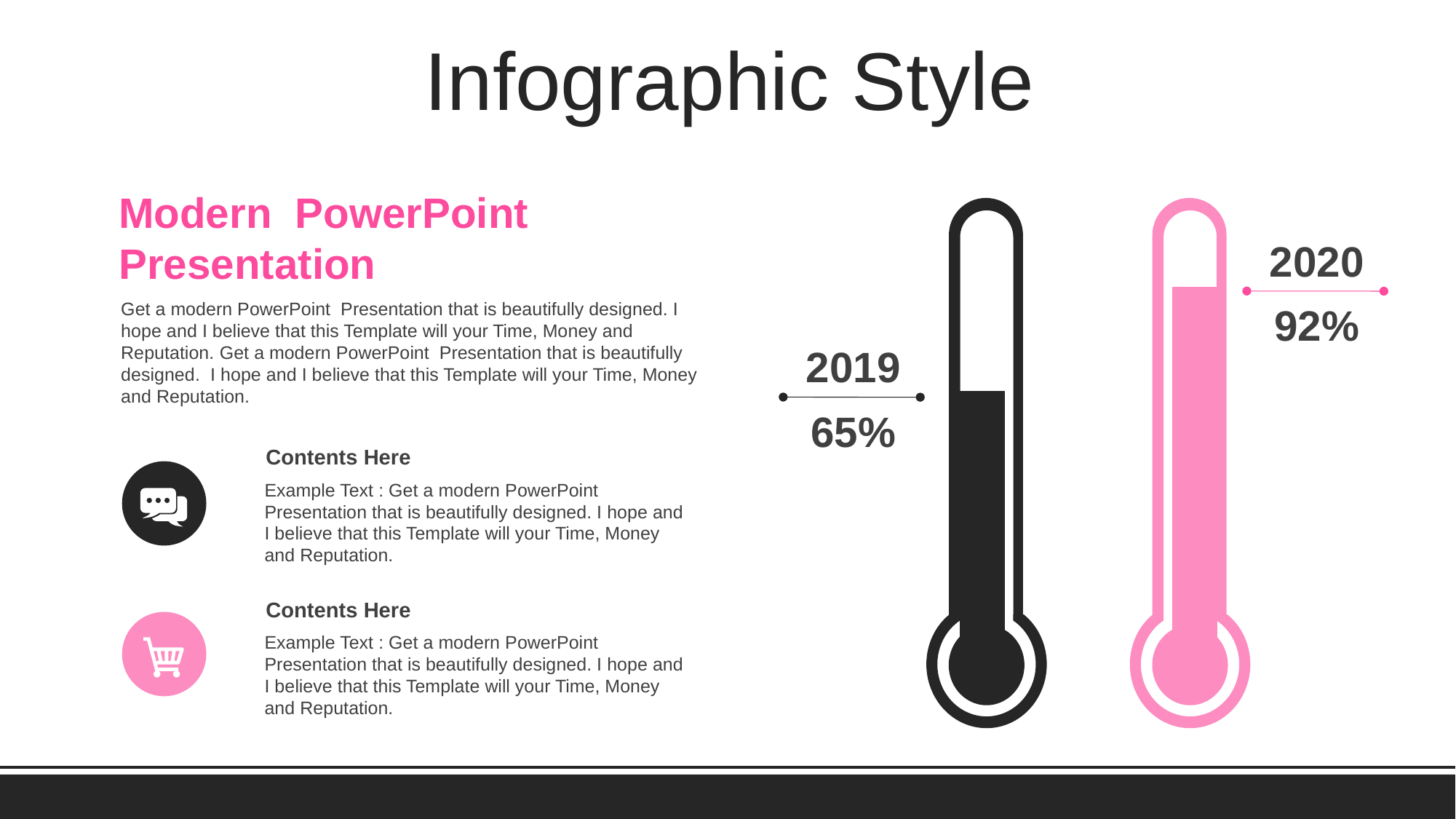

Infographic Style
Modern  PowerPoint
Presentation

2020

### Chart

| Category | 계열 1 |
|---|---|
| 항목 1 | 65.0 |
| 항목 2 | 92.0 |
Get a modern PowerPoint  Presentation that is beautifully designed. I hope and I believe that this Template will your Time, Money and Reputation. Get a modern PowerPoint  Presentation that is beautifully designed.  I hope and I believe that this Template will your Time, Money and Reputation.
92%
2019
65%
Contents Here
Example Text : Get a modern PowerPoint  Presentation that is beautifully designed. I hope and I believe that this Template will your Time, Money and Reputation.

Contents Here
Example Text : Get a modern PowerPoint  Presentation that is beautifully designed. I hope and I believe that this Template will your Time, Money and Reputation.